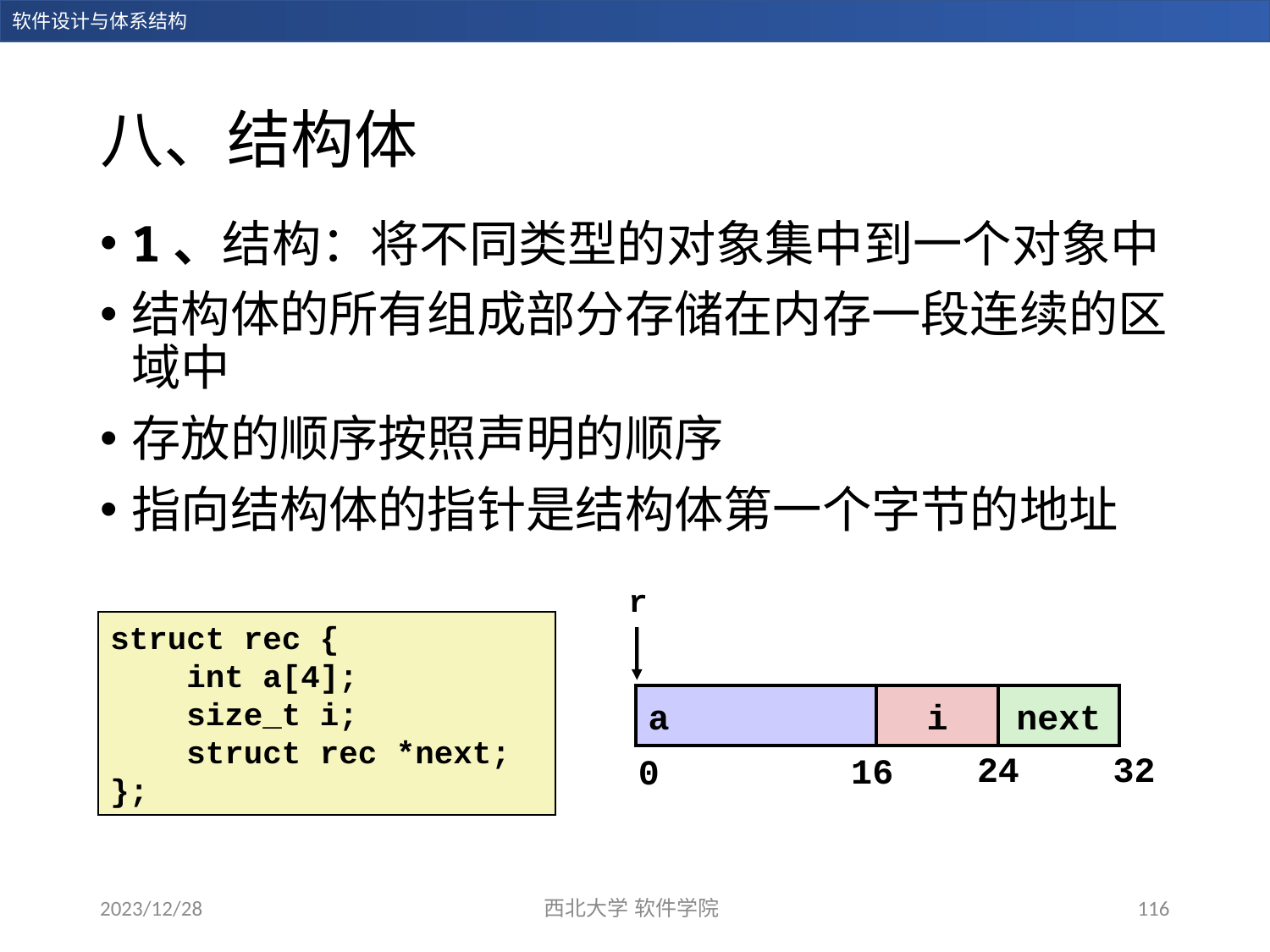

# 八、结构体
1、结构：将不同类型的对象集中到一个对象中
结构体的所有组成部分存储在内存一段连续的区域中
存放的顺序按照声明的顺序
指向结构体的指针是结构体第一个字节的地址
r

i
next
24
32
16
0
struct rec {
    int a[4];
    size_t i;
    struct rec *next;
};
a
2023/12/28
西北大学 软件学院
116